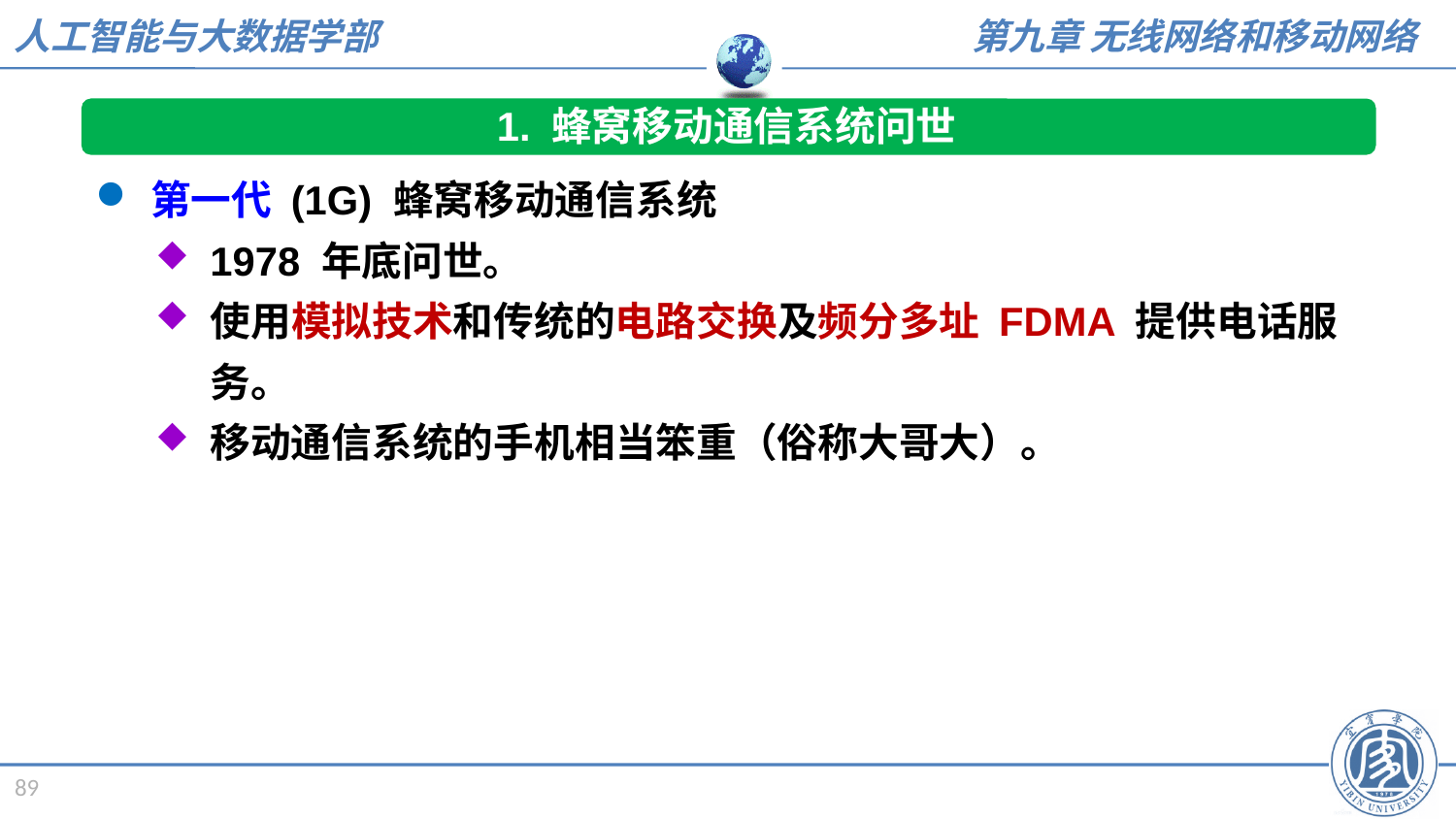

1. 蜂窝移动通信系统问世

第一代 (1G) 蜂窝移动通信系统
1978 年底问世。
使用模拟技术和传统的电路交换及频分多址 FDMA 提供电话服务。
移动通信系统的手机相当笨重（俗称大哥大）。
89